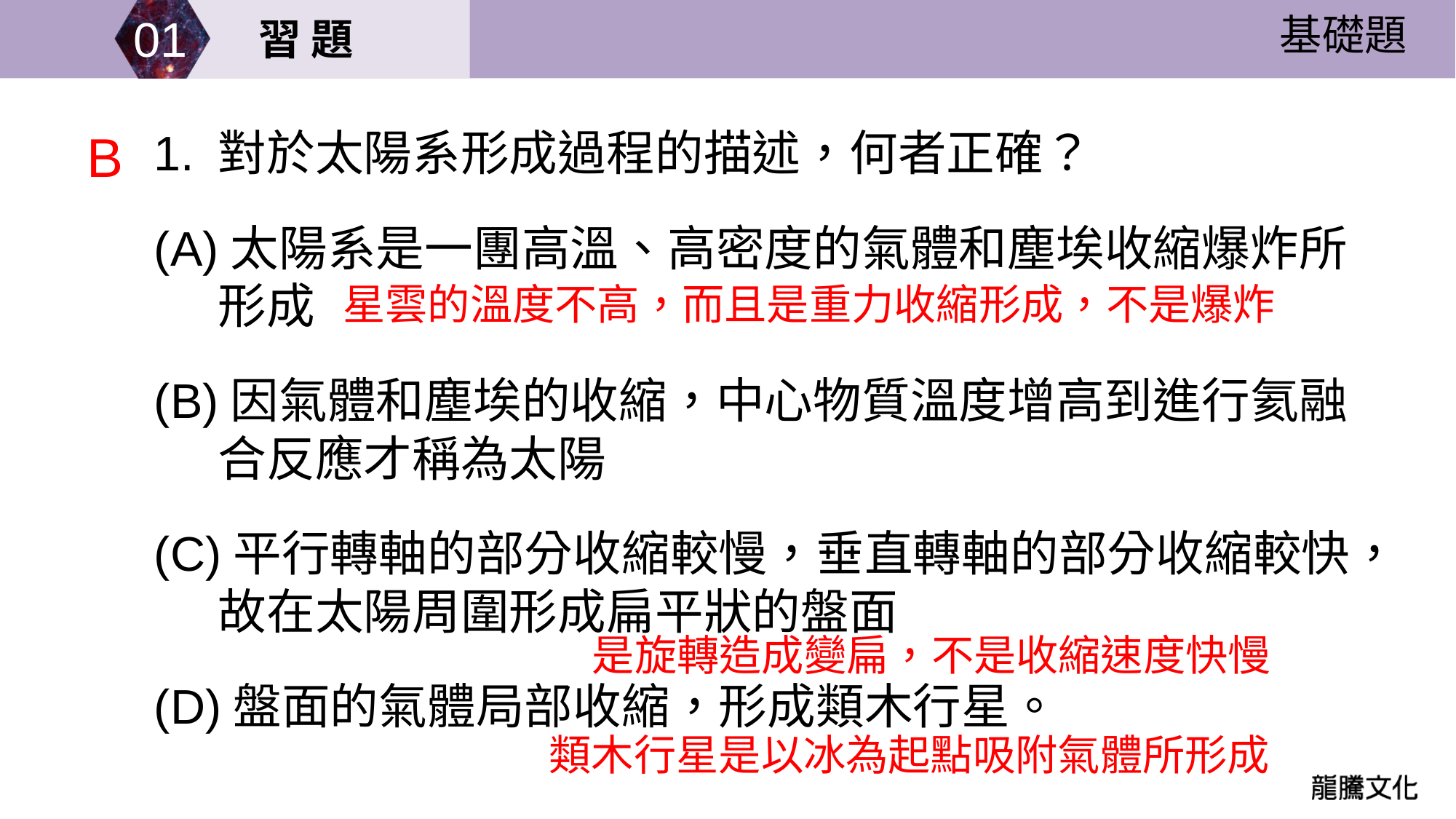

基礎題
B
1. 	對於太陽系形成過程的描述，何者正確？
(A)太陽系是一團高溫、高密度的氣體和塵埃收縮爆炸所形成
(B)因氣體和塵埃的收縮，中心物質溫度增高到進行氦融合反應才稱為太陽
(C)平行轉軸的部分收縮較慢，垂直轉軸的部分收縮較快，故在太陽周圍形成扁平狀的盤面
(D)盤面的氣體局部收縮，形成類木行星。
星雲的溫度不高，而且是重力收縮形成，不是爆炸
是旋轉造成變扁，不是收縮速度快慢
類木行星是以冰為起點吸附氣體所形成